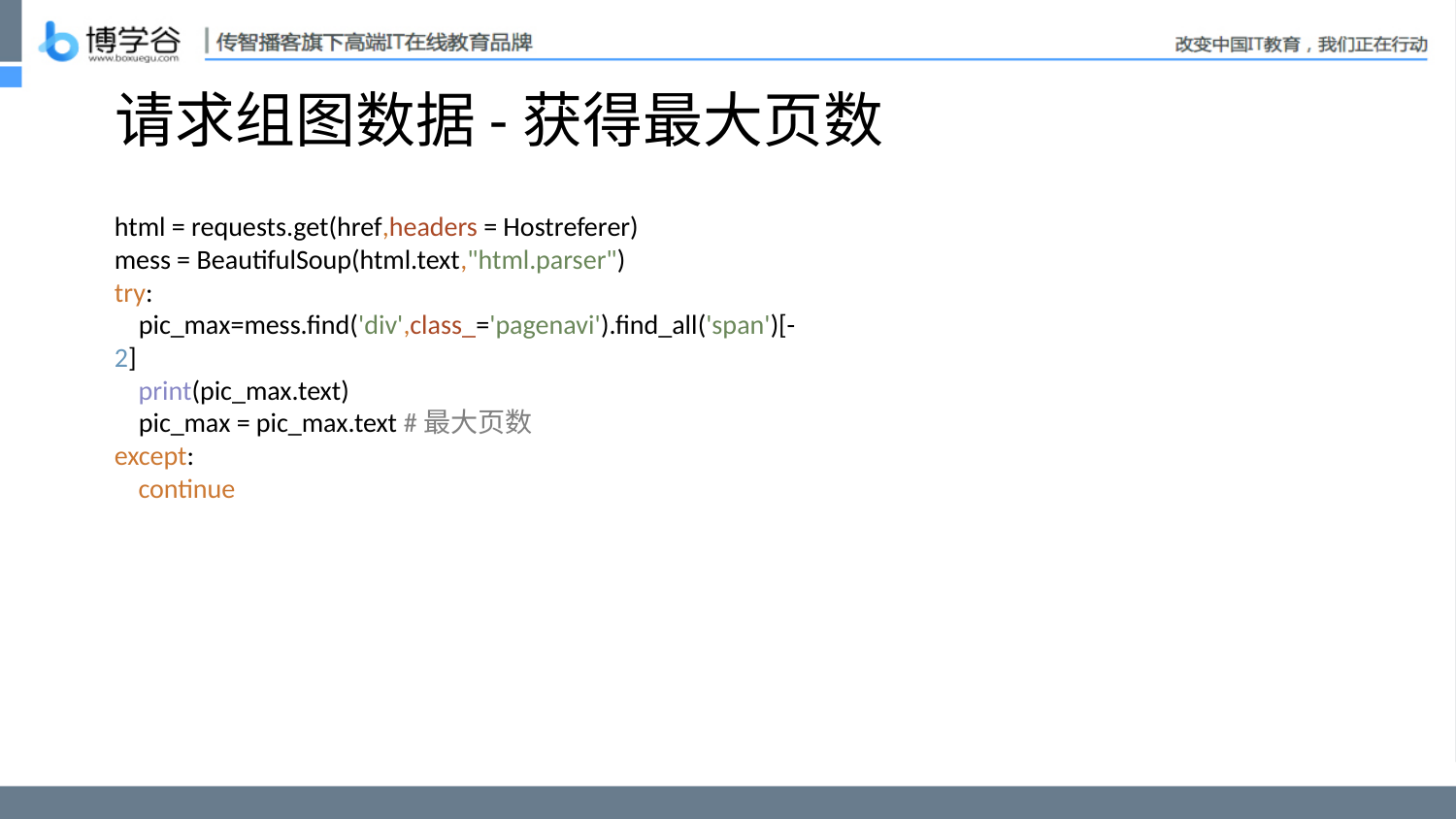

# 请求组图数据-获得最大页数
html = requests.get(href,headers = Hostreferer)
mess = BeautifulSoup(html.text,"html.parser")
try:
    pic_max=mess.find('div',class_='pagenavi').find_all('span')[-2]
    print(pic_max.text)
    pic_max = pic_max.text #最大页数
except:
    continue